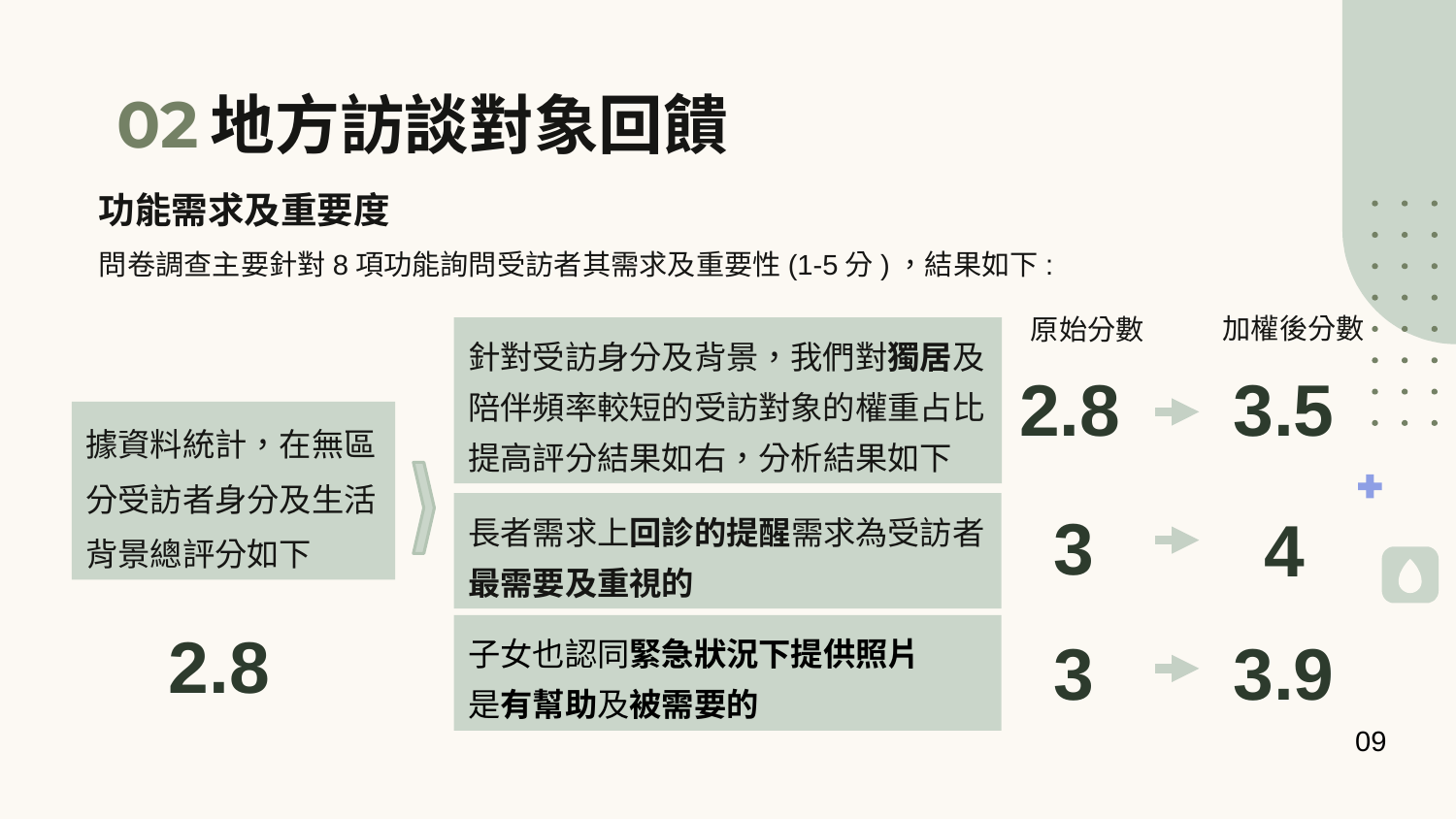

# 地方訪談對象回饋
02
功能需求及重要度
問卷調查主要針對8項功能詢問受訪者其需求及重要性(1-5分)，結果如下:
加權後分數
原始分數
針對受訪身分及背景，我們對獨居及陪伴頻率較短的受訪對象的權重占比提高評分結果如右，分析結果如下
2.8
3.5
據資料統計，在無區分受訪者身分及生活背景總評分如下

長者需求上回診的提醒需求為受訪者
最需要及重視的
  3
 4
2.8
子女也認同緊急狀況下提供照片
是有幫助及被需要的
  3
3.9
09